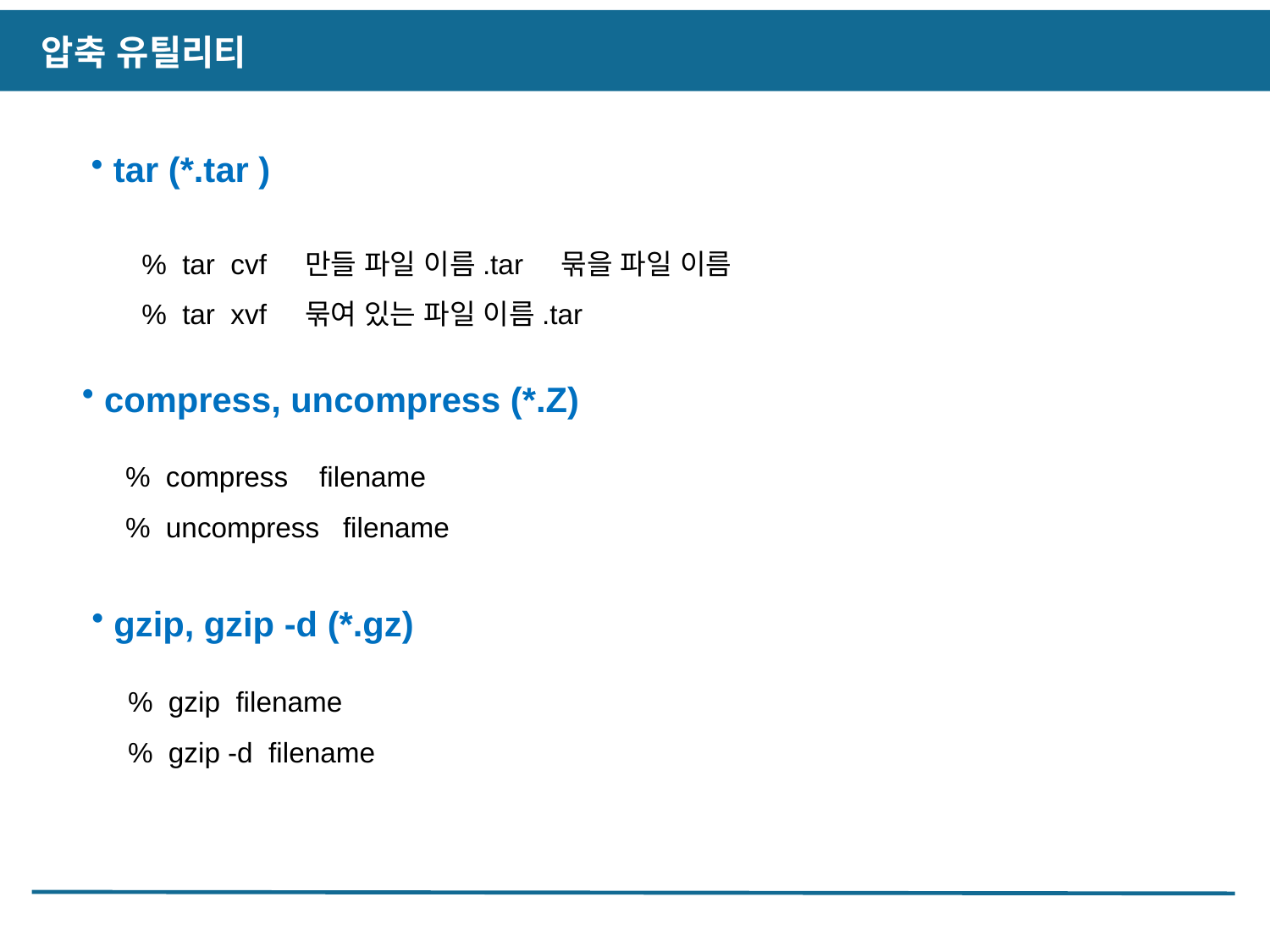

압축 유틸리티
 tar (*.tar )
%  tar  cvf    만들 파일 이름.tar    묶을 파일 이름
%  tar  xvf    묶여 있는 파일 이름.tar
 compress, uncompress (*.Z)
%  compress    filename
%  uncompress   filename
 gzip, gzip -d (*.gz)
%  gzip  filename
%  gzip -d  filename